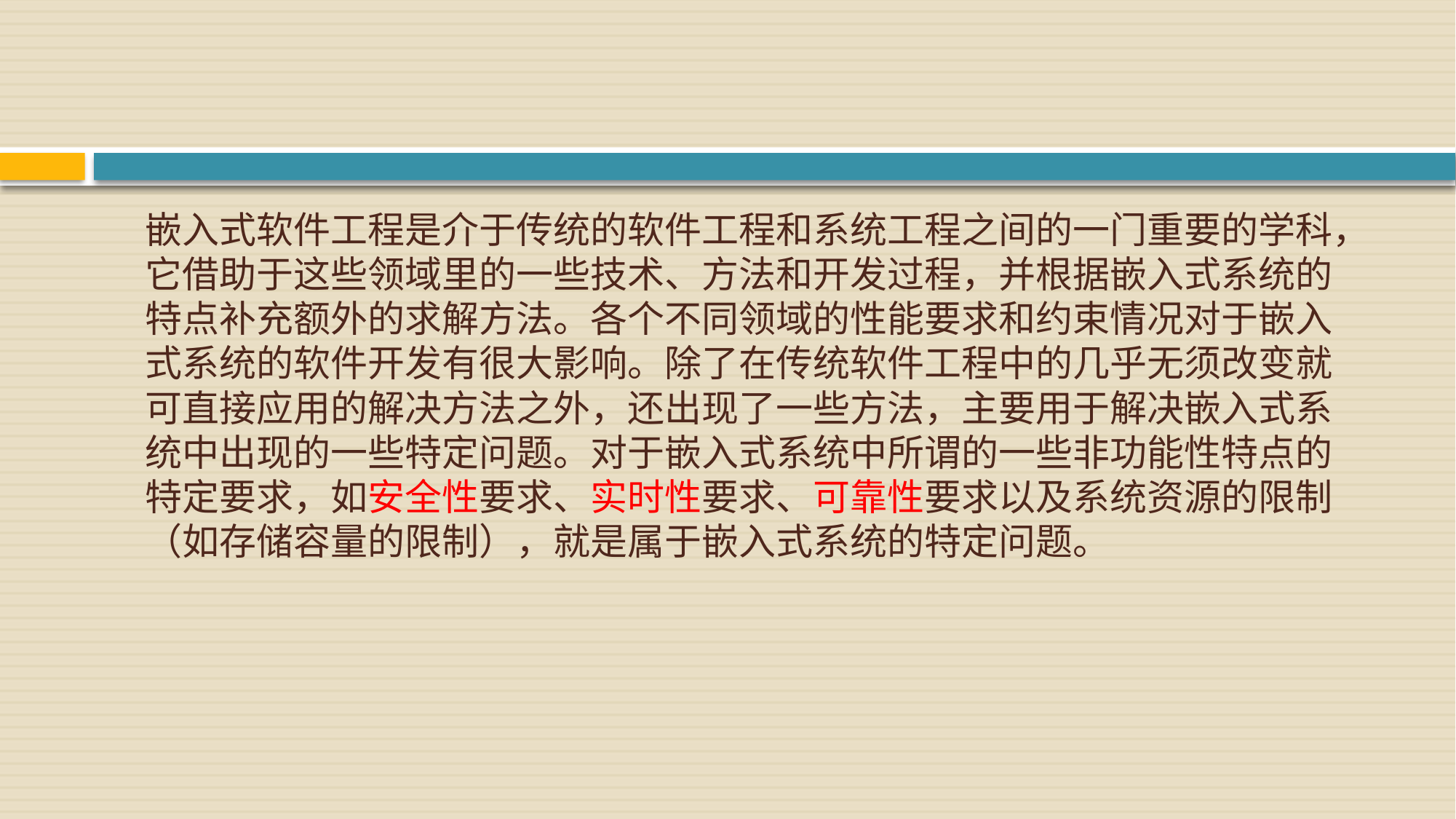

# 嵌入式软件工程是介于传统的软件工程和系统工程之间的一门重要的学科，它借助于这些领域里的一些技术、方法和开发过程，并根据嵌入式系统的特点补充额外的求解方法。各个不同领域的性能要求和约束情况对于嵌入式系统的软件开发有很大影响。除了在传统软件工程中的几乎无须改变就可直接应用的解决方法之外，还出现了一些方法，主要用于解决嵌入式系统中出现的一些特定问题。对于嵌入式系统中所谓的一些非功能性特点的特定要求，如安全性要求、实时性要求、可靠性要求以及系统资源的限制（如存储容量的限制），就是属于嵌入式系统的特定问题。